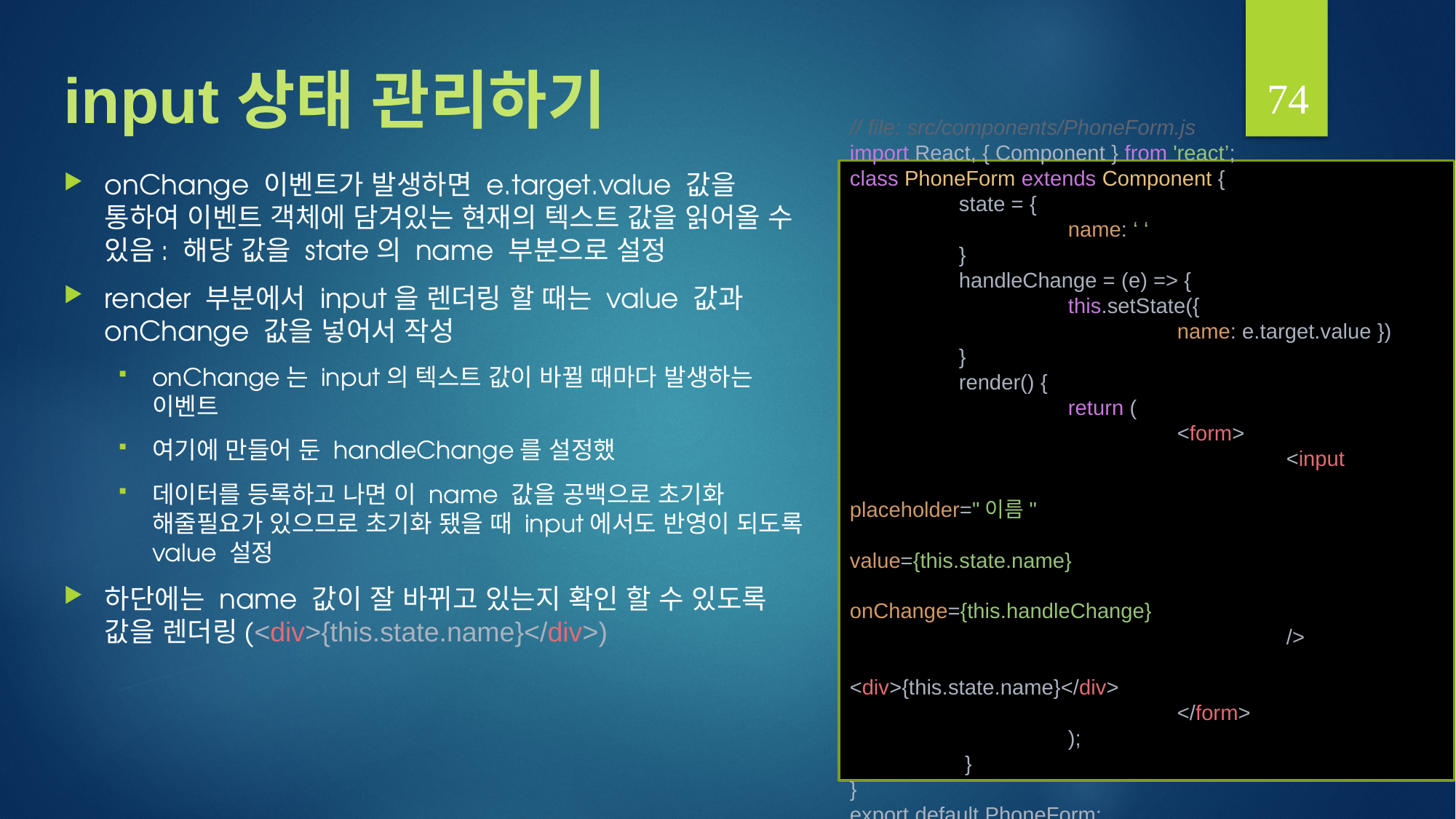

74
# input 상태 관리하기
// file: src/components/PhoneForm.js
import React, { Component } from 'react’;
class PhoneForm extends Component {
	state = {
		name: ‘ ‘
	}
	handleChange = (e) => {
		this.setState({
			name: e.target.value })
	}
	render() {
		return (
			<form>
				<input
					placeholder="이름"
					value={this.state.name}
					onChange={this.handleChange}
				/>
				<div>{this.state.name}</div>
			</form>
		);
	 }
}
export default PhoneForm;
onChange 이벤트가 발생하면 e.target.value 값을 통하여 이벤트 객체에 담겨있는 현재의 텍스트 값을 읽어올 수 있음: 해당 값을 state의 name 부분으로 설정
render 부분에서 input을 렌더링 할 때는 value 값과 onChange 값을 넣어서 작성
onChange는 input의 텍스트 값이 바뀔 때마다 발생하는 이벤트
여기에 만들어 둔 handleChange를 설정했
데이터를 등록하고 나면 이 name 값을 공백으로 초기화 해줄필요가 있으므로 초기화 됐을 때 input에서도 반영이 되도록 value 설정
하단에는 name 값이 잘 바뀌고 있는지 확인 할 수 있도록 값을 렌더링(<div>{this.state.name}</div>)